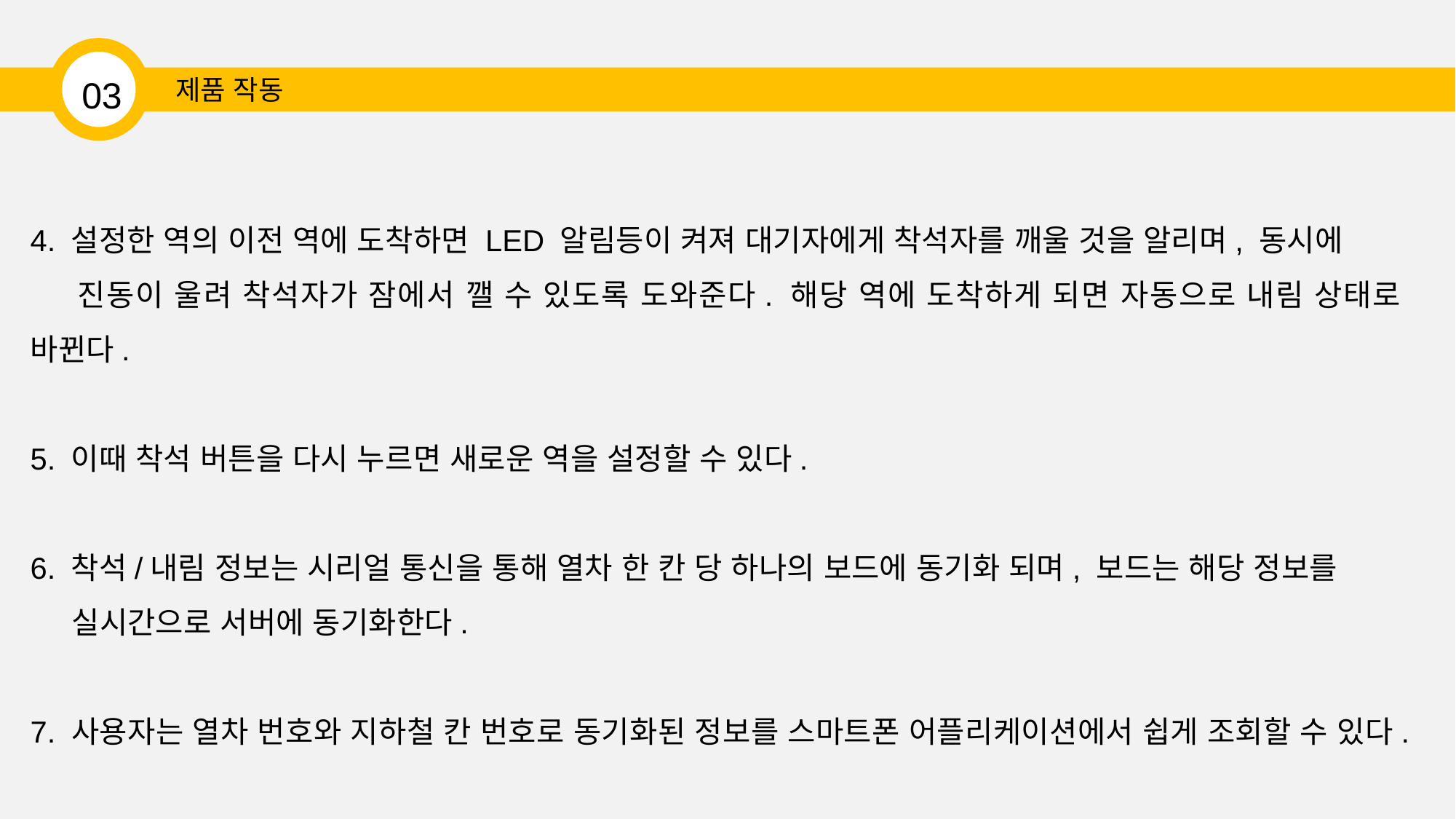

03

제품 작동
4. 설정한 역의 이전 역에 도착하면 LED 알림등이 켜져 대기자에게 착석자를 깨울 것을 알리며, 동시에
    진동이 울려 착석자가 잠에서 깰 수 있도록 도와준다. 해당 역에 도착하게 되면 자동으로 내림 상태로 바뀐다.

5. 이때 착석 버튼을 다시 누르면 새로운 역을 설정할 수 있다.

6. 착석/내림 정보는 시리얼 통신을 통해 열차 한 칸 당 하나의 보드에 동기화 되며, 보드는 해당 정보를
    실시간으로 서버에 동기화한다.

7. 사용자는 열차 번호와 지하철 칸 번호로 동기화된 정보를 스마트폰 어플리케이션에서 쉽게 조회할 수 있다.